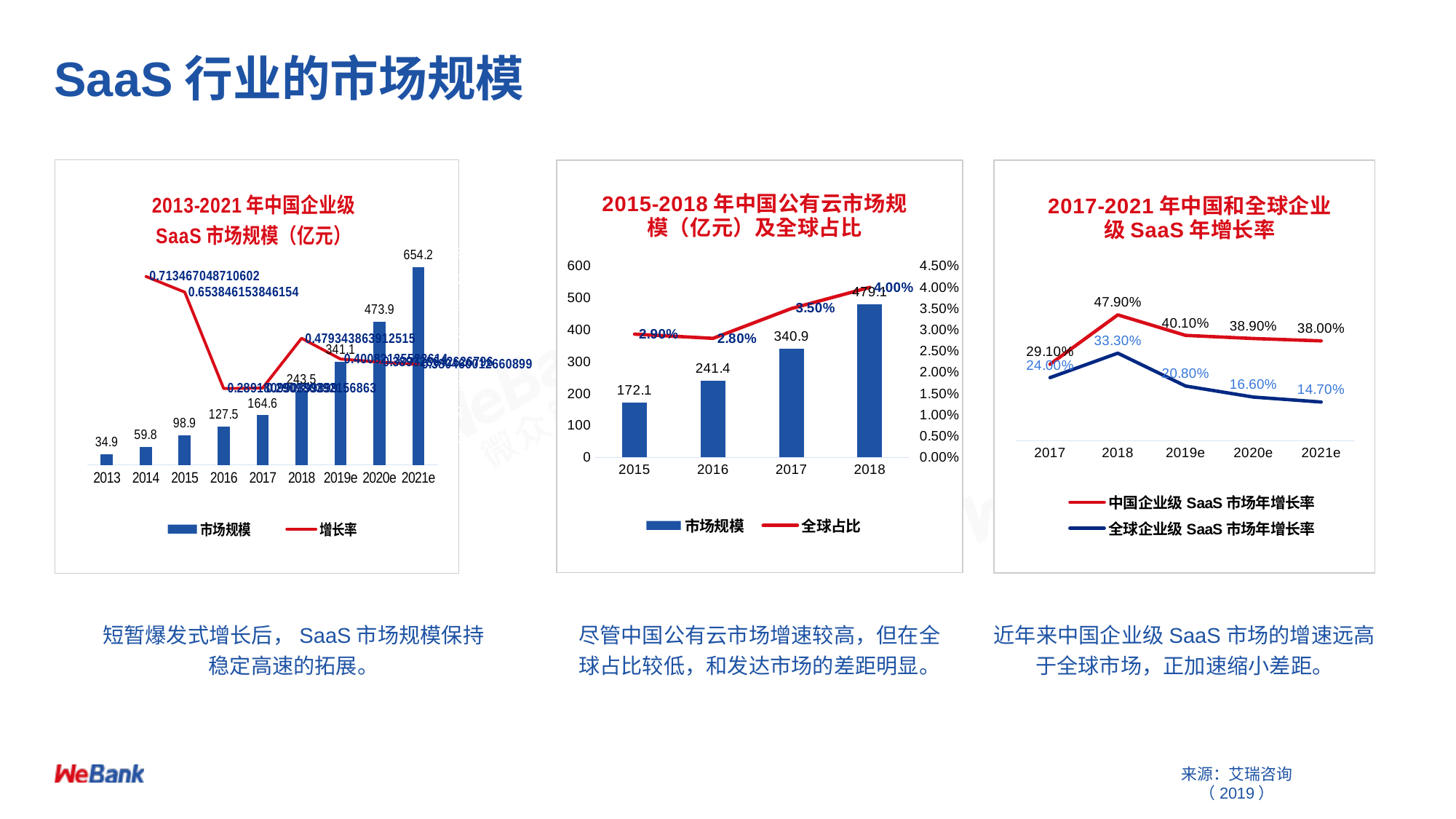

# SaaS行业的市场规模

### Chart: 2013-2021年中国企业级
SaaS市场规模（亿元）

| Category | 市场规模 | 增长率 |
|---|---|---|
| 2013 | 34.9 | None |
| 2014 | 59.8 | 0.713467048710602 |
| 2015 | 98.9 | 0.653846153846154 |
| 2016 | 127.5 | 0.289180990899899 |
| 2017 | 164.6 | 0.290980392156863 |
| 2018 | 243.5 | 0.479343863912515 |
| 2019e | 341.1 | 0.40082135523614 |
| 2020e | 473.9 | 0.389328642626796 |
| 2021e | 654.2 | 0.380460012660899 |

### Chart: 2015-2018年中国公有云市场规模（亿元）及全球占比

| Category | 市场规模 | 全球占比 |
|---|---|---|
| 2015 | 172.1 | 0.029 |
| 2016 | 241.4 | 0.028 |
| 2017 | 340.9 | 0.035 |
| 2018 | 479.1 | 0.04 |

### Chart: 2017-2021年中国和全球企业级SaaS年增长率

| Category | 中国企业级SaaS市场年增长率 | 全球企业级SaaS市场年增长率 |
|---|---|---|
| 2017 | 0.291 | 0.24 |
| 2018 | 0.479 | 0.333 |
| 2019e | 0.401 | 0.208 |
| 2020e | 0.389 | 0.166 |
| 2021e | 0.38 | 0.147 |
短暂爆发式增长后，SaaS市场规模保持稳定高速的拓展。
尽管中国公有云市场增速较高，但在全球占比较低，和发达市场的差距明显。
近年来中国企业级SaaS市场的增速远高于全球市场，正加速缩小差距。
来源：艾瑞咨询（2019）
8